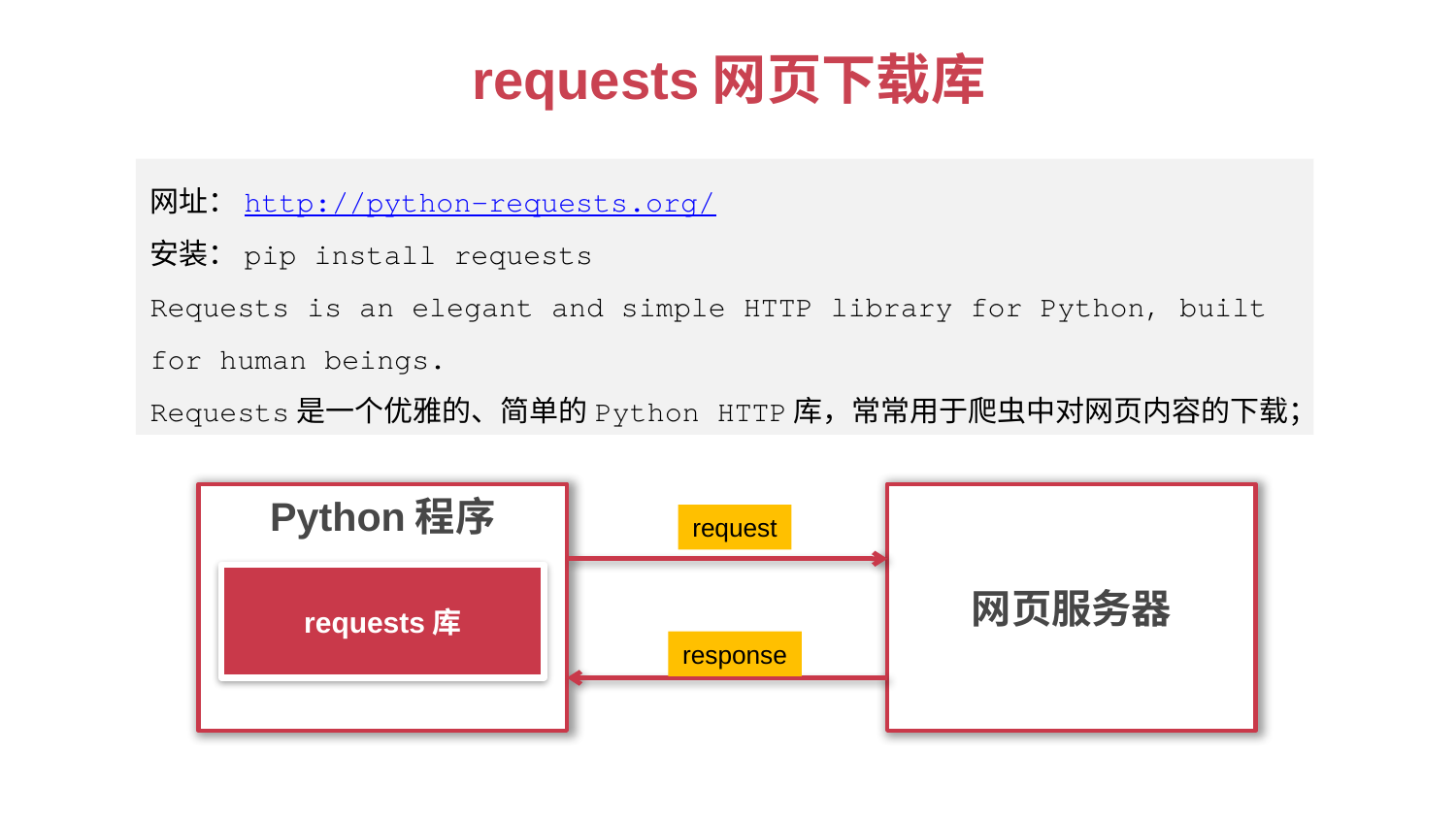

# requests网页下载库
网址：http://python-requests.org/
安装：pip install requests
Requests is an elegant and simple HTTP library for Python, built for human beings.
Requests是一个优雅的、简单的Python HTTP库，常常用于爬虫中对网页内容的下载；
Python程序
网页服务器
request
requests库
response